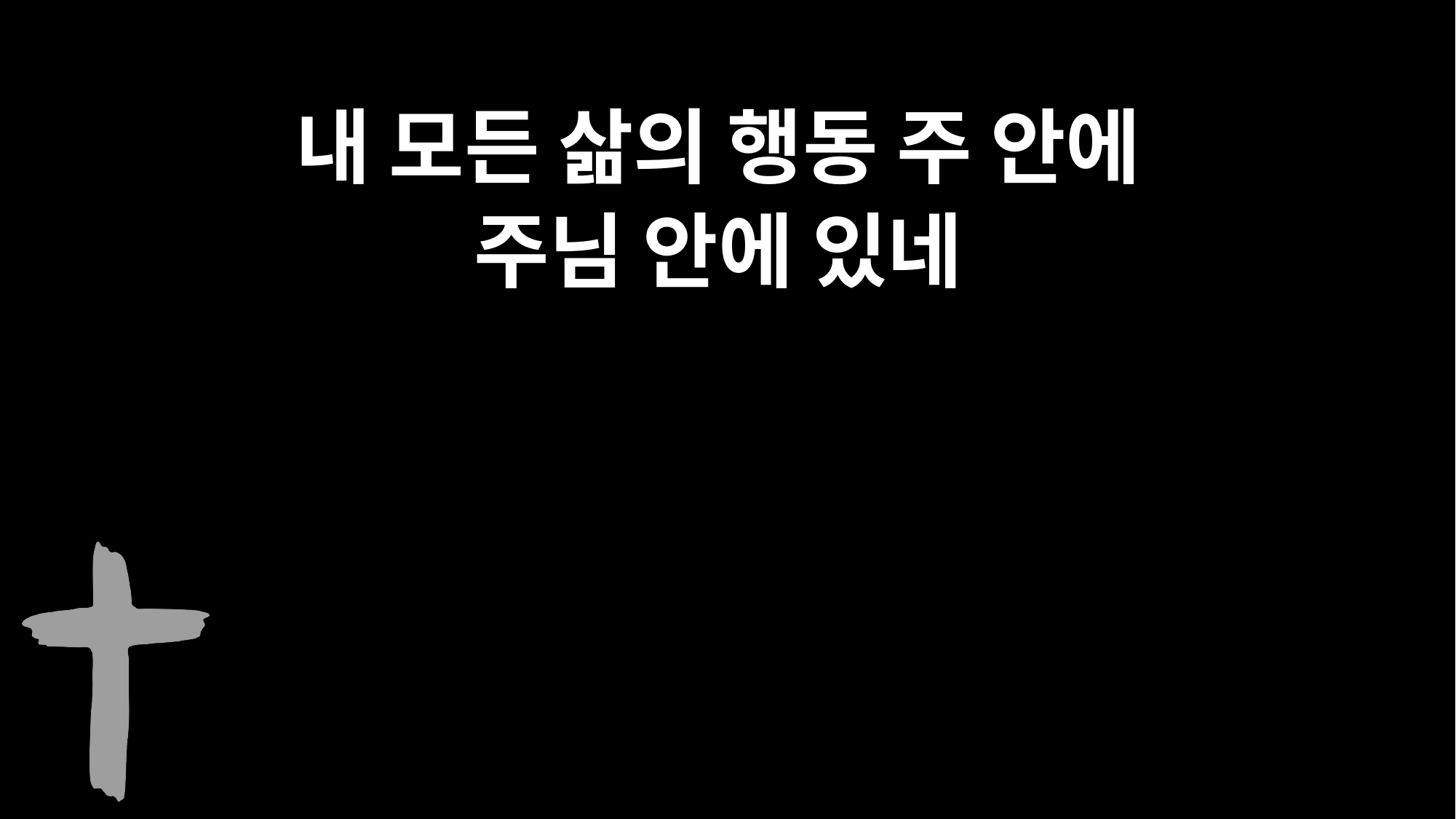

내 모든 삶의 행동 주 안에
주님 안에 있네